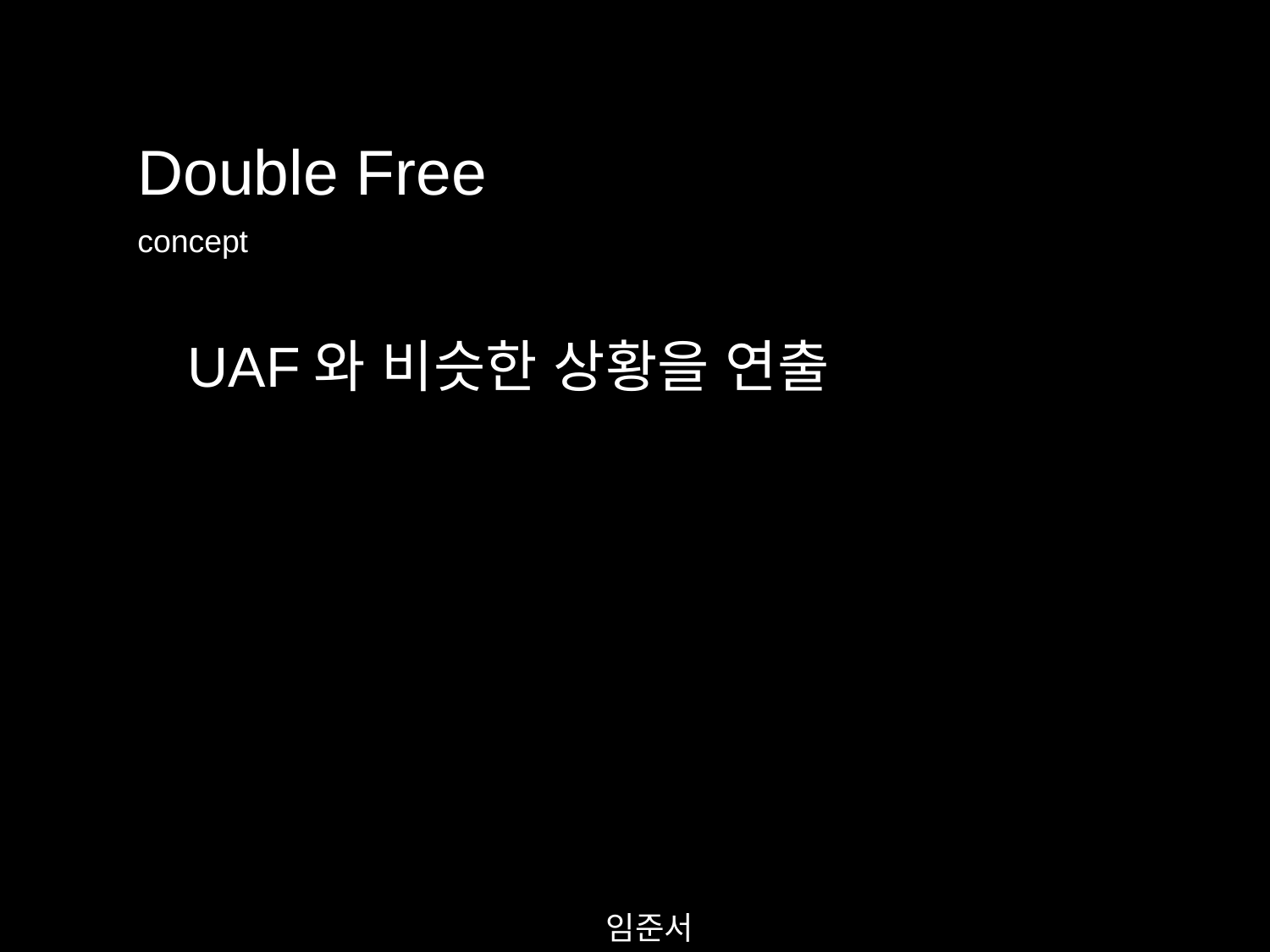

Double Free
concept
UAF와 비슷한 상황을 연출